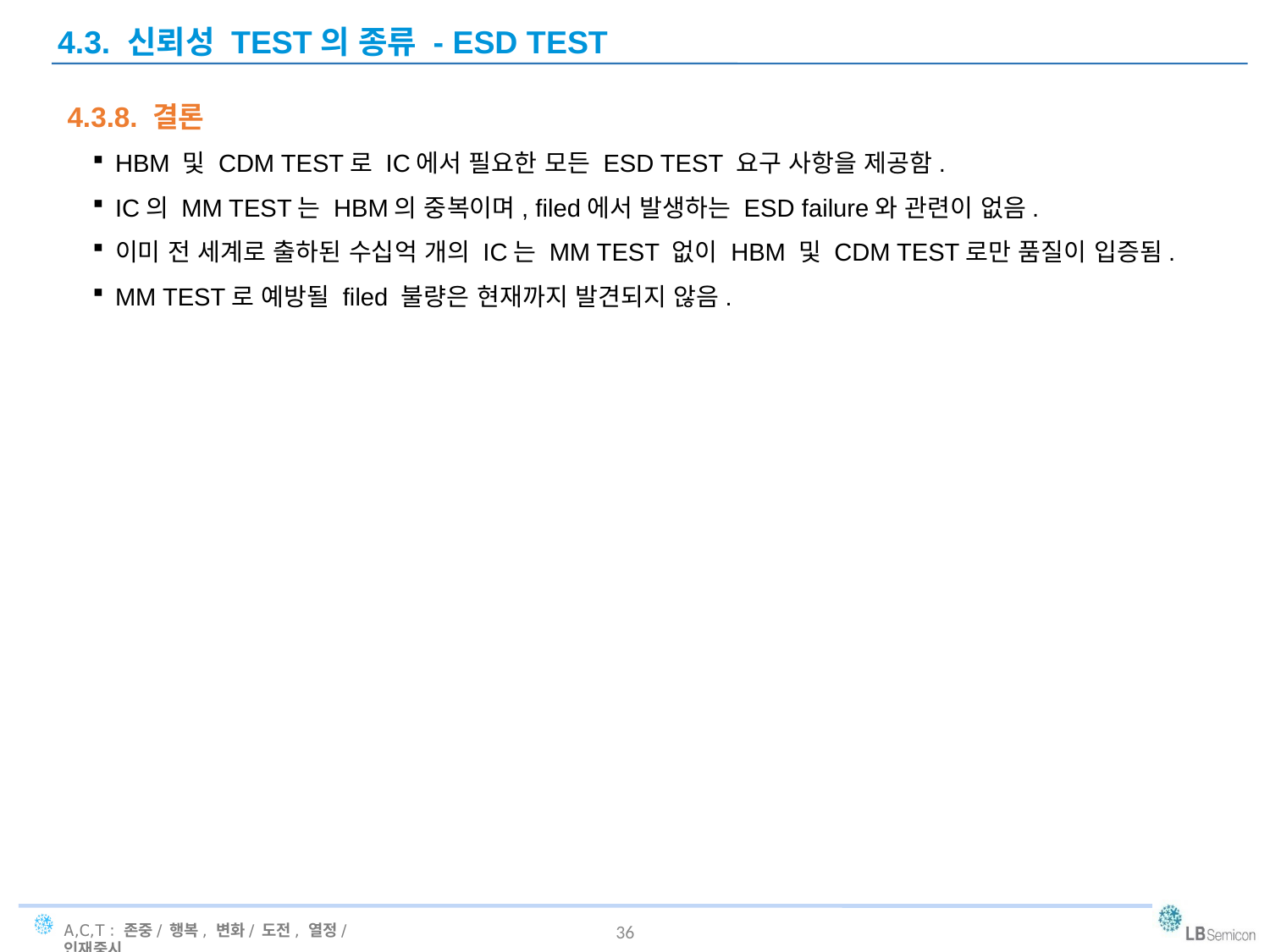

4.3. 신뢰성 TEST의 종류 - ESD TEST
4.3.8. 결론
HBM 및 CDM TEST로 IC에서 필요한 모든 ESD TEST 요구 사항을 제공함.
IC의 MM TEST는 HBM의 중복이며, filed에서 발생하는 ESD failure와 관련이 없음.
이미 전 세계로 출하된 수십억 개의 IC는 MM TEST 없이 HBM 및 CDM TEST로만 품질이 입증됨.
MM TEST로 예방될 filed 불량은 현재까지 발견되지 않음.
36